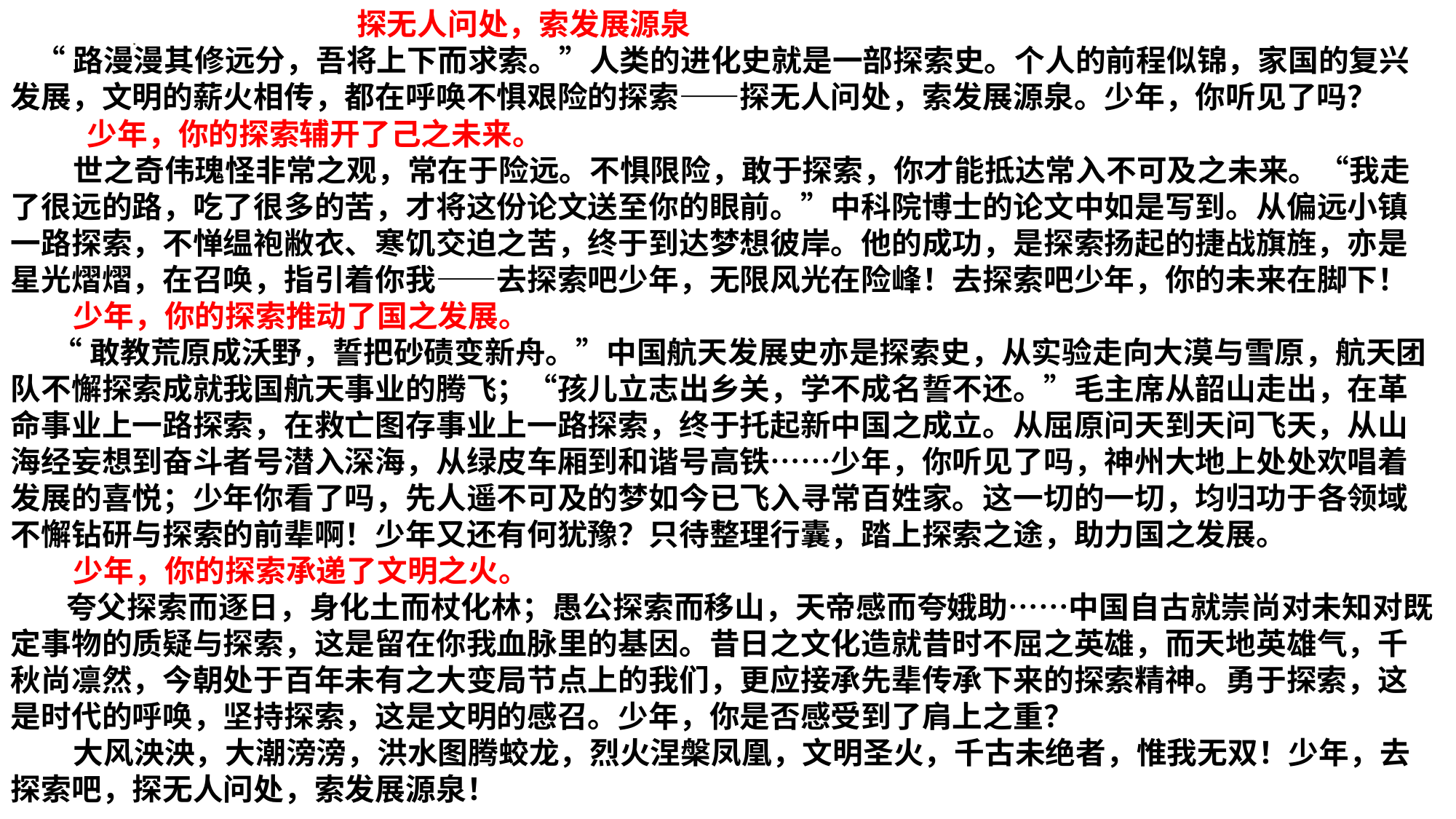

探无人问处，索发展源泉
    “路漫漫其修远分，吾将上下而求索。”人类的进化史就是一部探索史。个人的前程似锦，家国的复兴发展，文明的薪火相传，都在呼唤不惧艰险的探索——探无人问处，索发展源泉。少年，你听见了吗？
          少年，你的探索辅开了己之未来。
        世之奇伟瑰怪非常之观，常在于险远。不惧限险，敢于探索，你才能抵达常入不可及之未来。“我走了很远的路，吃了很多的苦，才将这份论文送至你的眼前。”中科院博士的论文中如是写到。从偏远小镇一路探索，不惮缊袍敝衣、寒饥交迫之苦，终于到达梦想彼岸。他的成功，是探索扬起的捷战旗旌，亦是星光熠熠，在召唤，指引着你我——去探索吧少年，无限风光在险峰！去探索吧少年，你的未来在脚下！
        少年，你的探索推动了国之发展。
      “敢教荒原成沃野，誓把砂碛变新舟。”中国航天发展史亦是探索史，从实验走向大漠与雪原，航天团队不懈探索成就我国航天事业的腾飞；“孩儿立志出乡关，学不成名誓不还。”毛主席从韶山走出，在革命事业上一路探索，在救亡图存事业上一路探索，终于托起新中国之成立。从屈原问天到天问飞天，从山海经妄想到奋斗者号潜入深海，从绿皮车厢到和谐号高铁……少年，你听见了吗，神州大地上处处欢唱着发展的喜悦；少年你看了吗，先人遥不可及的梦如今已飞入寻常百姓家。这一切的一切，均归功于各领域不懈钻研与探索的前辈啊！少年又还有何犹豫？只待整理行囊，踏上探索之途，助力国之发展。
        少年，你的探索承递了文明之火。
       夸父探索而逐日，身化土而杖化林；愚公探索而移山，天帝感而夸娥助……中国自古就崇尚对未知对既定事物的质疑与探索，这是留在你我血脉里的基因。昔日之文化造就昔时不屈之英雄，而天地英雄气，千秋尚凛然，今朝处于百年未有之大变局节点上的我们，更应接承先辈传承下来的探索精神。勇于探索，这是时代的呼唤，坚持探索，这是文明的感召。少年，你是否感受到了肩上之重？
        大风泱泱，大潮滂滂，洪水图腾蛟龙，烈火涅槃凤凰，文明圣火，千古未绝者，惟我无双！少年，去探索吧，探无人问处，索发展源泉！